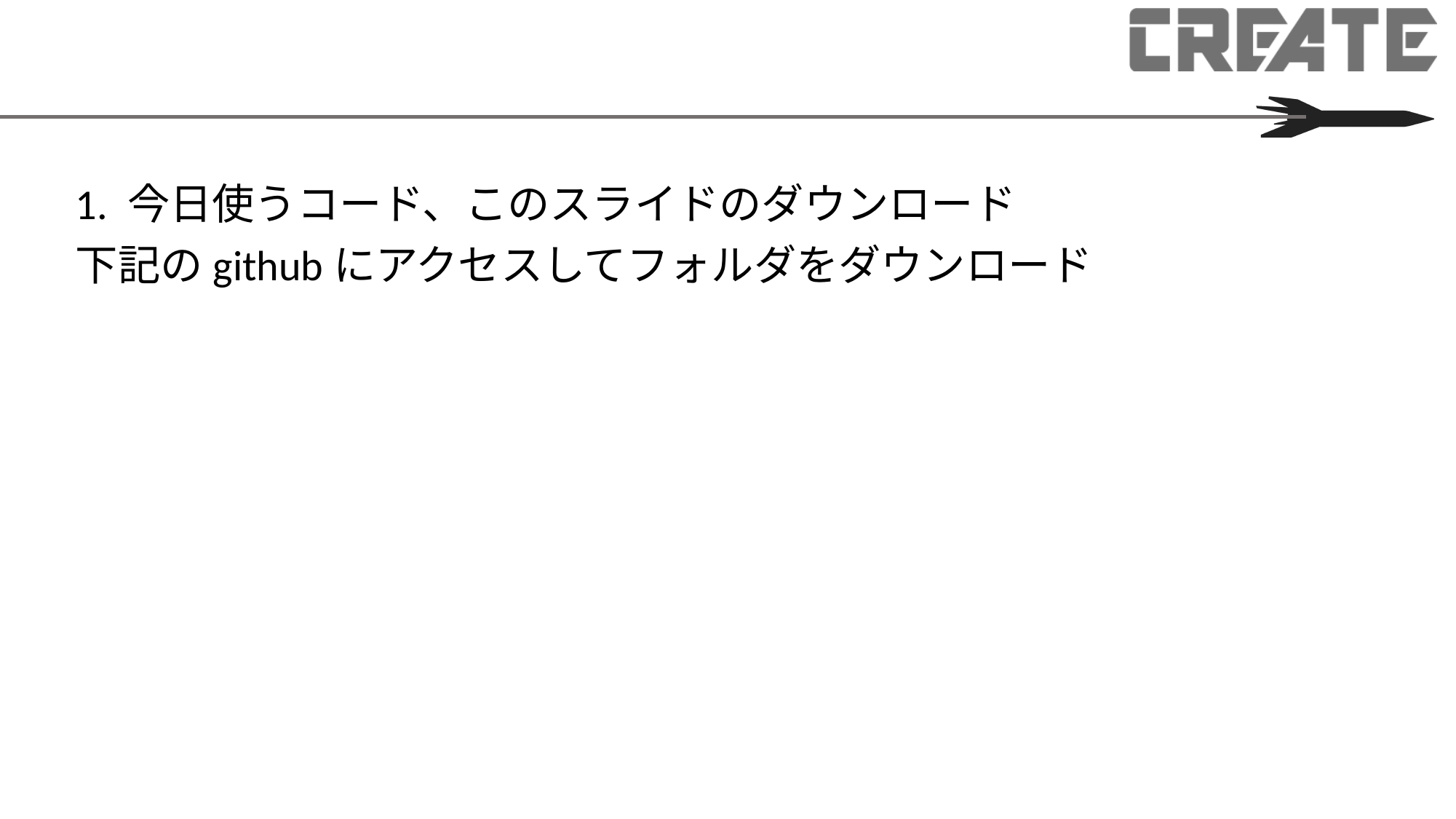

#
1. 今日使うコード、このスライドのダウンロード
下記のgithubにアクセスしてフォルダをダウンロード